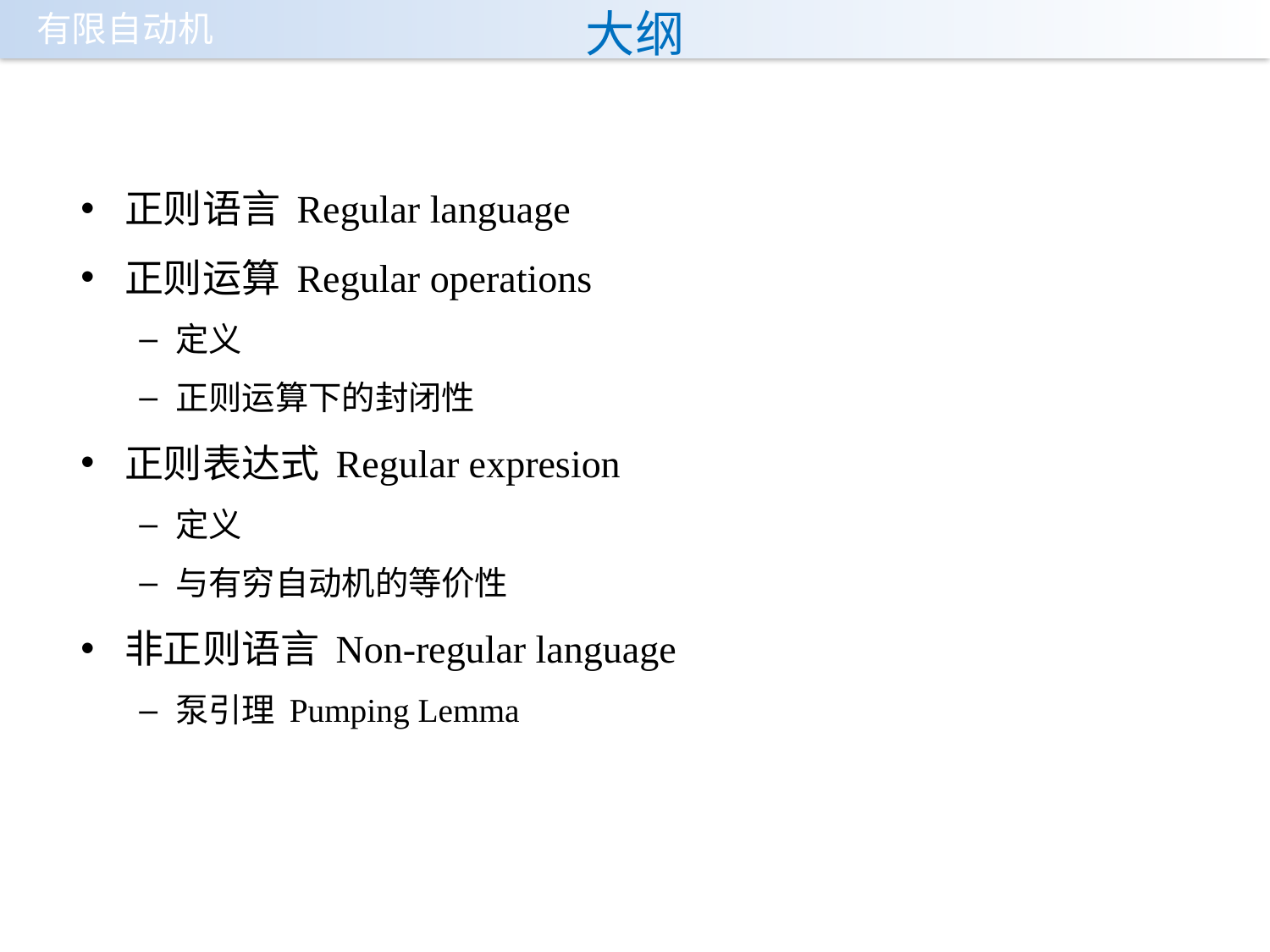

# 大纲
正则语言 Regular language
正则运算 Regular operations
定义
正则运算下的封闭性
正则表达式 Regular expresion
定义
与有穷自动机的等价性
非正则语言 Non-regular language
泵引理 Pumping Lemma